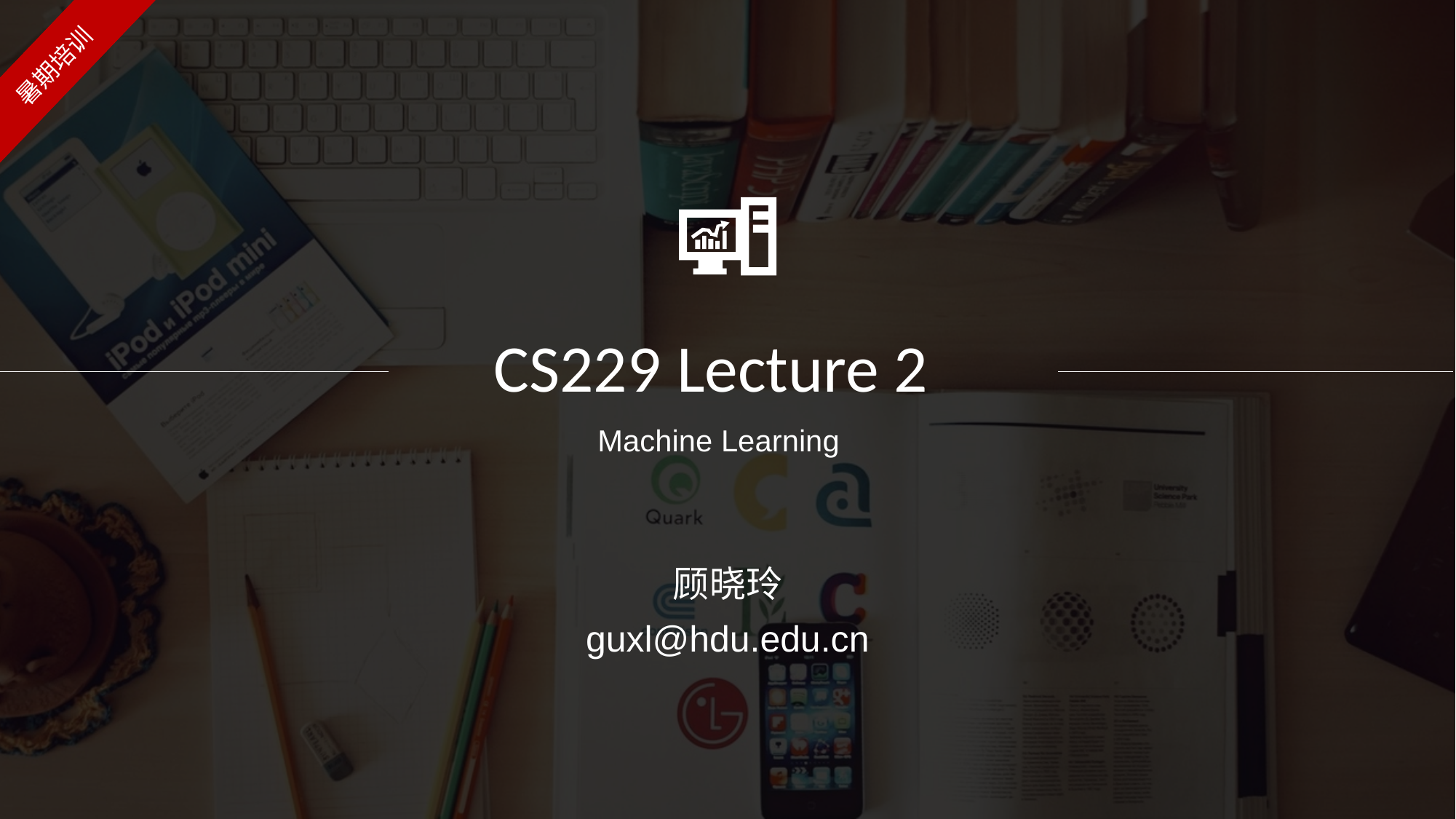

暑期培训

CS229 Lecture 2
Machine Learning
顾晓玲
guxl@hdu.edu.cn